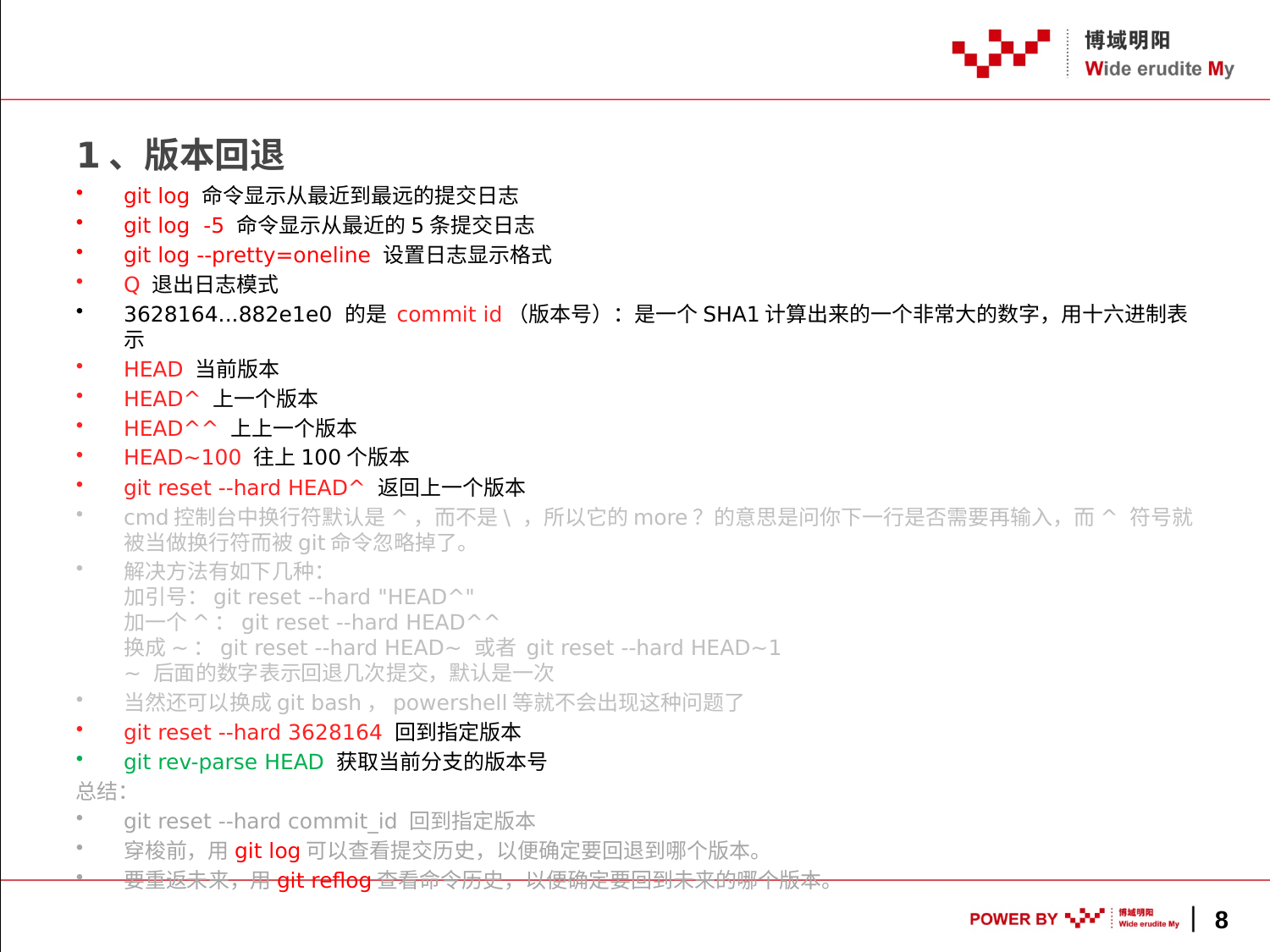

# 1、版本回退
git log 命令显示从最近到最远的提交日志
git log  -5 命令显示从最近的5条提交日志
git log --pretty=oneline 设置日志显示格式
Q 退出日志模式
3628164...882e1e0 的是 commit id（版本号）：是一个SHA1计算出来的一个非常大的数字，用十六进制表示
HEAD 当前版本
HEAD^ 上一个版本
HEAD^^ 上上一个版本
HEAD~100 往上100个版本
git reset --hard HEAD^ 返回上一个版本
cmd控制台中换行符默认是^，而不是\ ，所以它的more？的意思是问你下一行是否需要再输入，而^ 符号就被当做换行符而被git命令忽略掉了。
解决方法有如下几种：
加引号：git reset --hard "HEAD^"
加一个^：git reset --hard HEAD^^
换成~：git reset --hard HEAD~ 或者 git reset --hard HEAD~1
~ 后面的数字表示回退几次提交，默认是一次
当然还可以换成git bash，powershell等就不会出现这种问题了
git reset --hard 3628164 回到指定版本
git rev-parse HEAD 获取当前分支的版本号
总结：
git reset --hard commit_id 回到指定版本
穿梭前，用git log可以查看提交历史，以便确定要回退到哪个版本。
要重返未来，用git reflog查看命令历史，以便确定要回到未来的哪个版本。

8